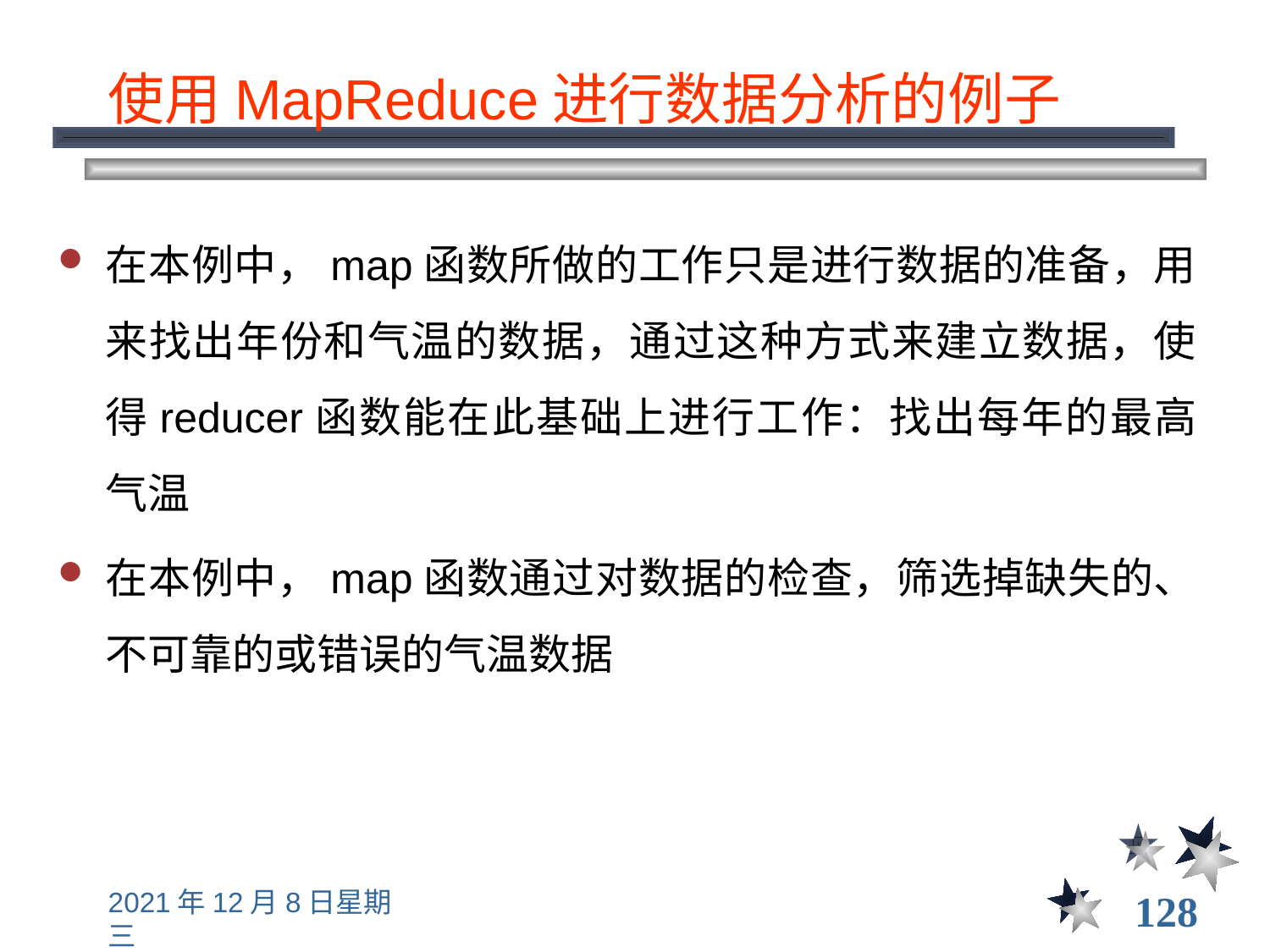

# 使用MapReduce进行数据分析的例子
在本例中，map函数所做的工作只是进行数据的准备，用来找出年份和气温的数据，通过这种方式来建立数据，使得reducer函数能在此基础上进行工作：找出每年的最高气温
在本例中，map函数通过对数据的检查，筛选掉缺失的、不可靠的或错误的气温数据
128
2021年12月8日星期三